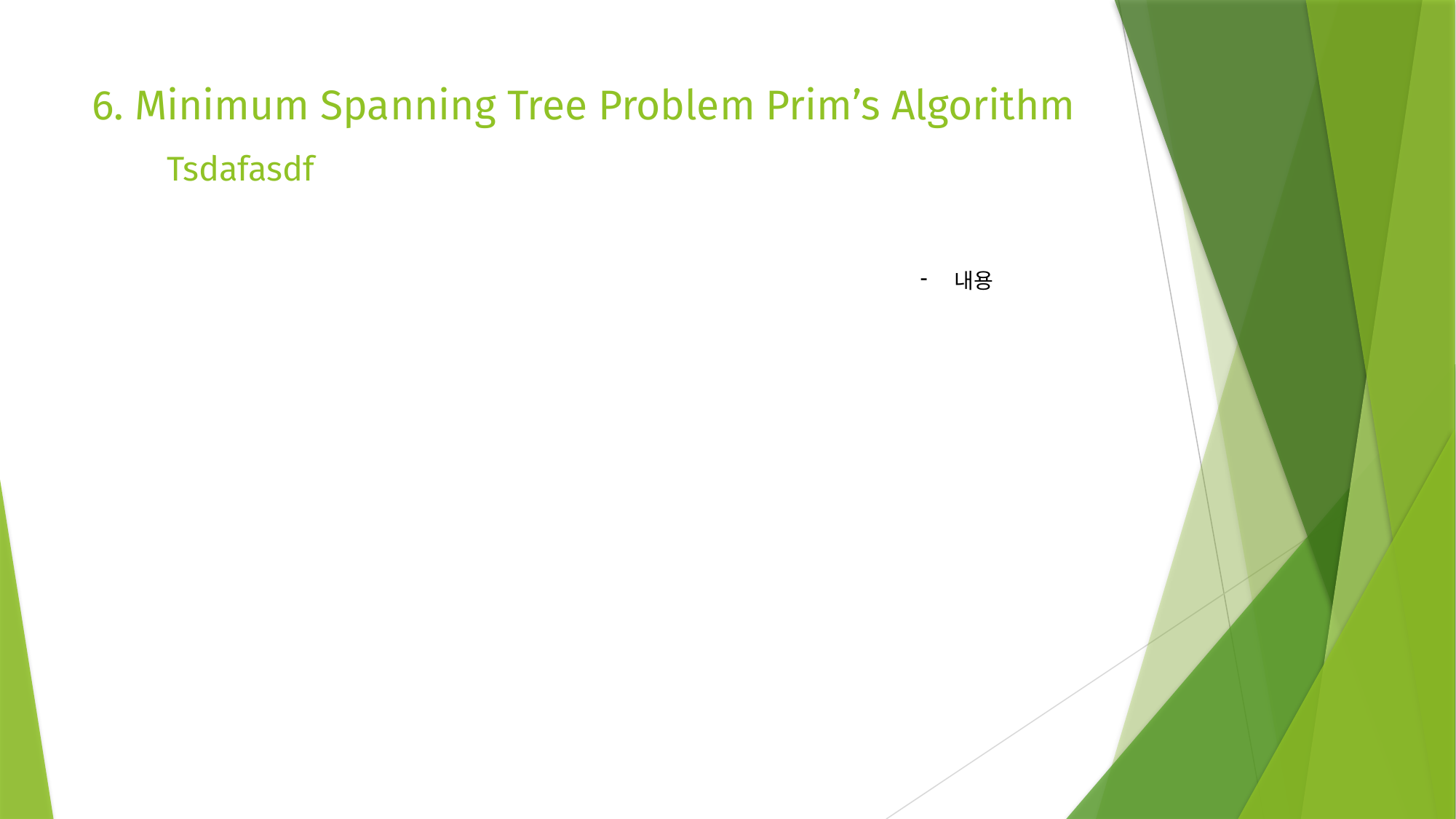

6. Minimum Spanning Tree Problem Prim’s Algorithm
Tsdafasdf
내용